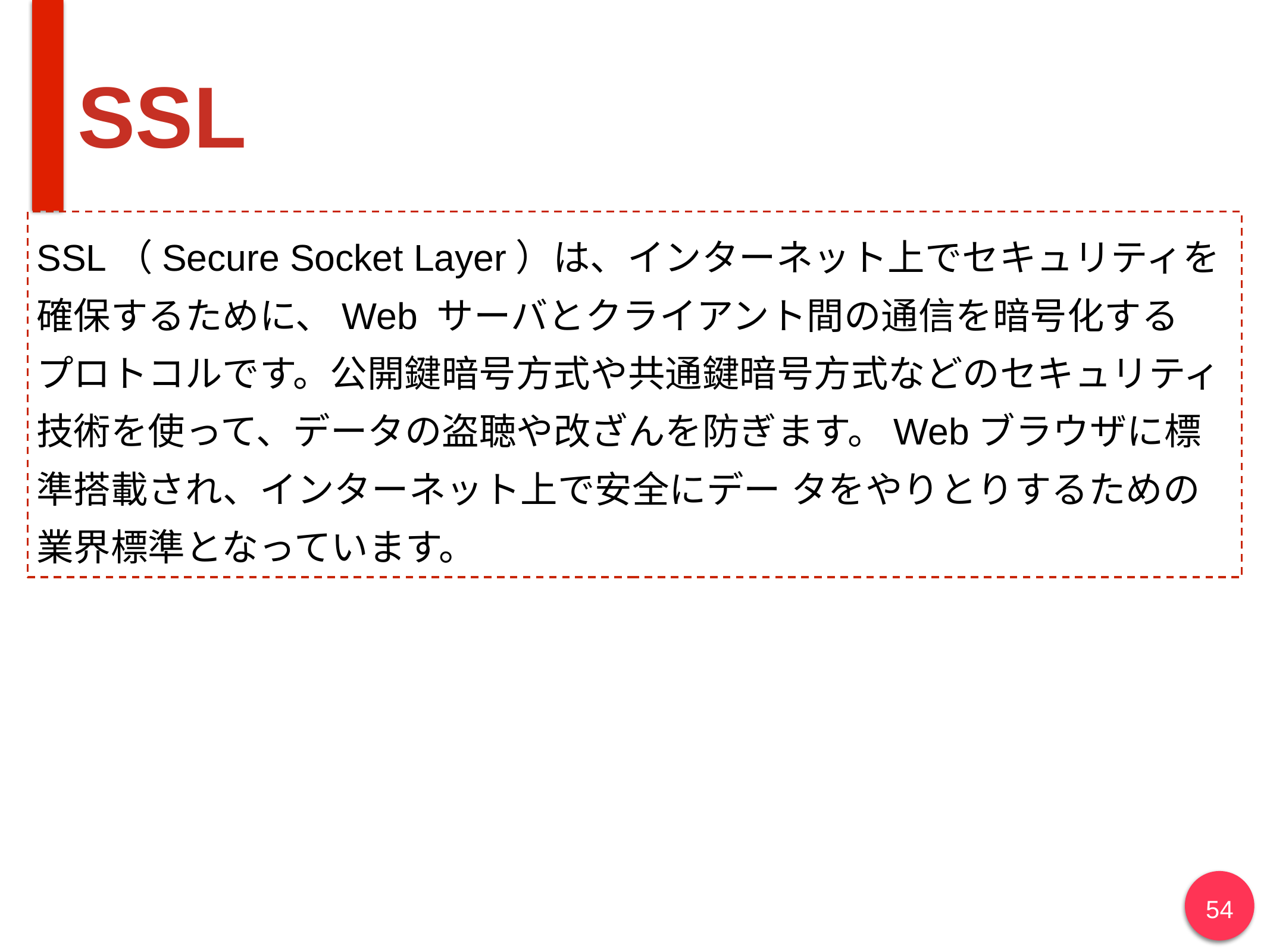

# SSL
SSL（Secure Socket Layer）は、インターネット上でセキュリティを
確保するために、Web サーバとクライアント間の通信を暗号化する
プロトコルです。公開鍵暗号方式や共通鍵暗号方式などのセキュリティ技術を使って、データの盗聴や改ざんを防ぎます。Webブラウザに標準搭載され、インターネット上で安全にデー タをやりとりするための
業界標準となっています。

54